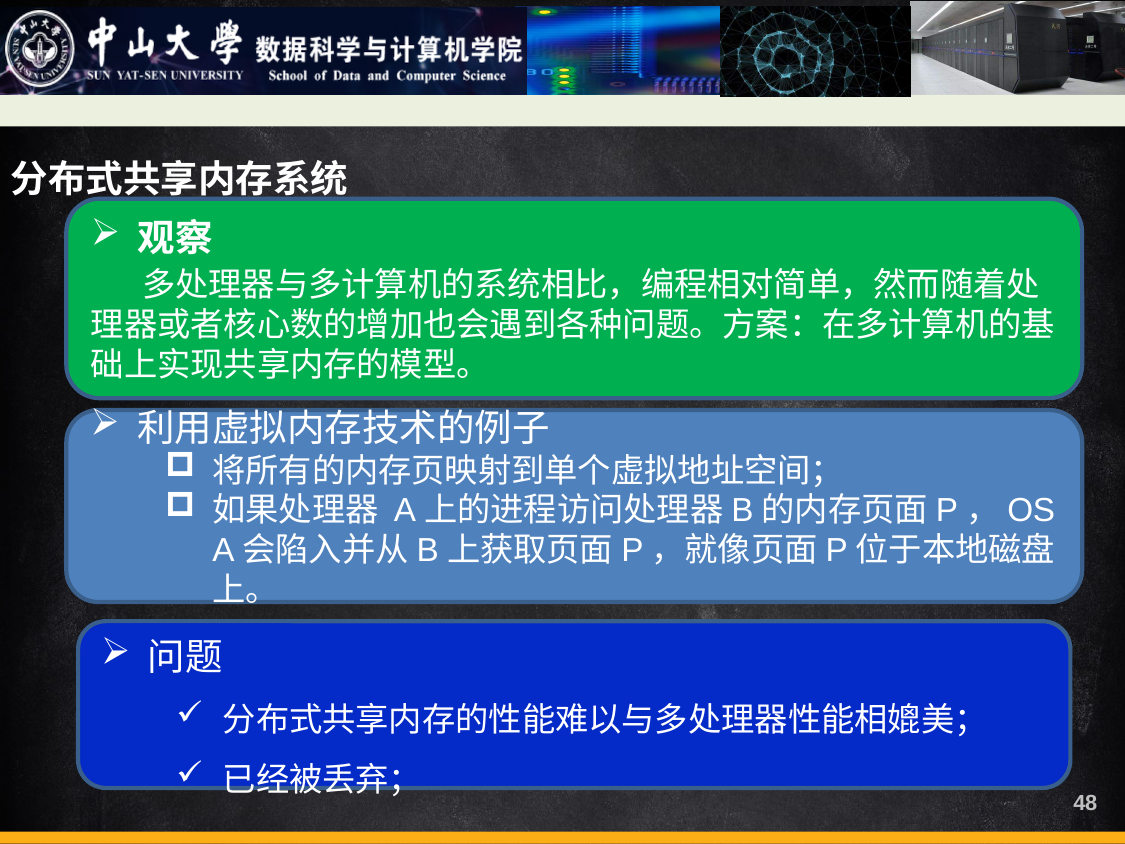

分布式共享内存系统
观察
     多处理器与多计算机的系统相比，编程相对简单，然而随着处理器或者核心数的增加也会遇到各种问题。方案：在多计算机的基础上实现共享内存的模型。
利用虚拟内存技术的例子
将所有的内存页映射到单个虚拟地址空间；
如果处理器 A上的进程访问处理器B的内存页面P，OS A会陷入并从B上获取页面P，就像页面P位于本地磁盘上。
问题
分布式共享内存的性能难以与多处理器性能相媲美；
已经被丢弃；